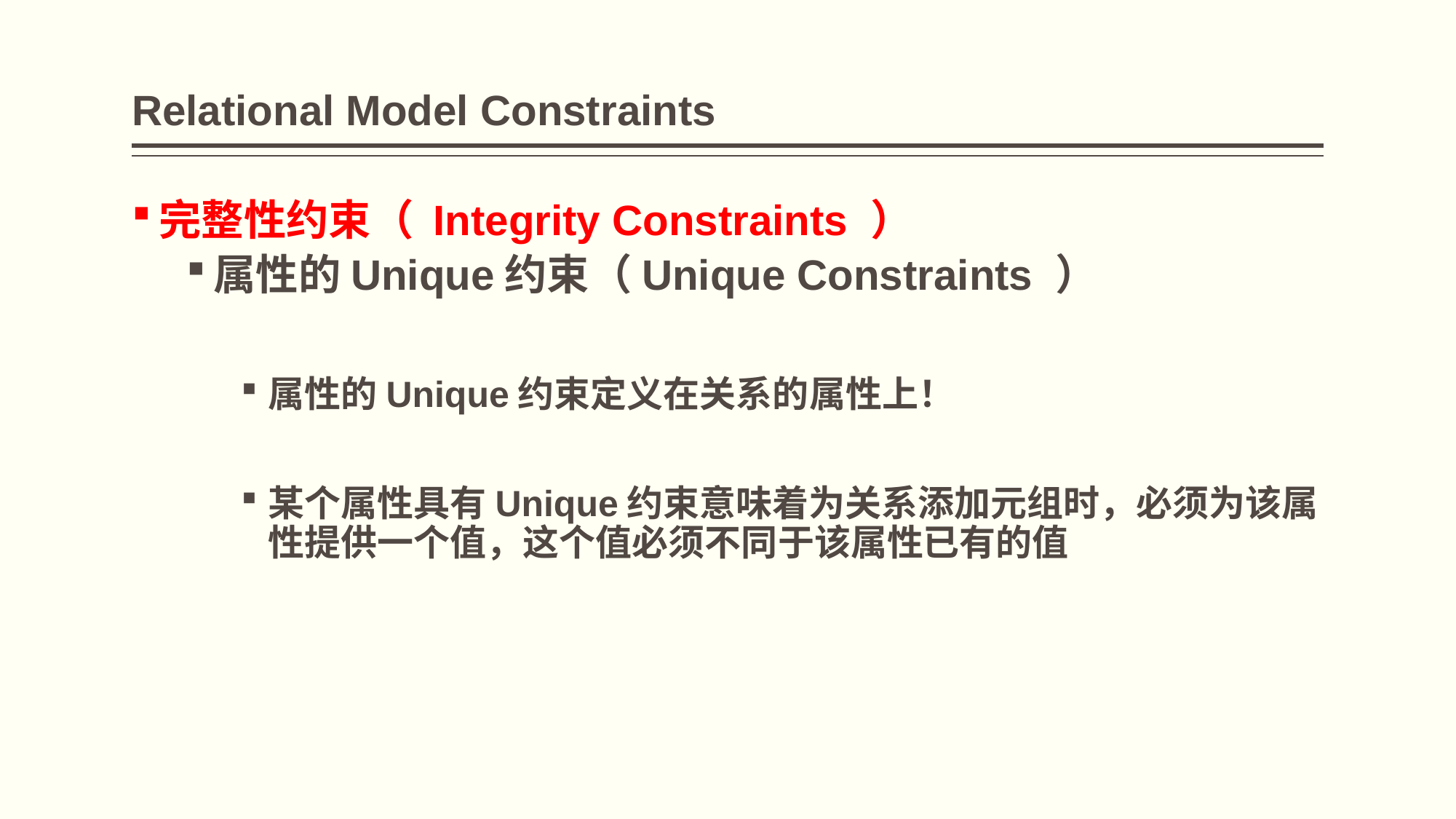

# Relational Model Constraints
完整性约束（ Integrity Constraints ）
属性的Unique约束（Unique Constraints ）

属性的Unique约束定义在关系的属性上！

某个属性具有Unique约束意味着为关系添加元组时，必须为该属性提供一个值，这个值必须不同于该属性已有的值